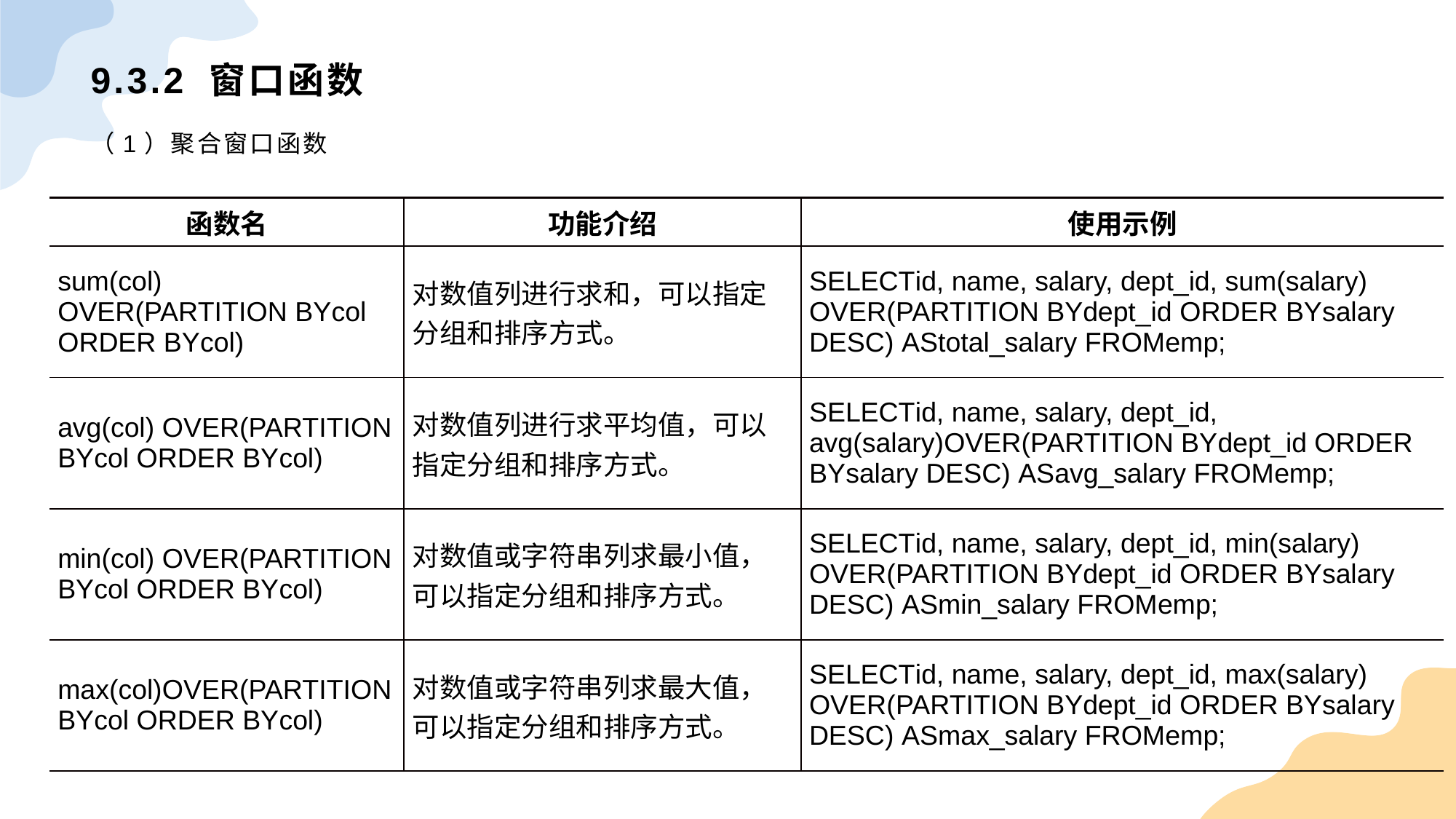

# 9.3.2 窗口函数
（1）聚合窗口函数
| 函数名 | 功能介绍 | 使用示例 |
| --- | --- | --- |
| sum(col) OVER(PARTITION BYcol ORDER BYcol) | 对数值列进行求和，可以指定分组和排序方式。 | SELECTid, name, salary, dept\_id, sum(salary) OVER(PARTITION BYdept\_id ORDER BYsalary DESC) AStotal\_salary FROMemp; |
| avg(col) OVER(PARTITION BYcol ORDER BYcol) | 对数值列进行求平均值，可以指定分组和排序方式。 | SELECTid, name, salary, dept\_id, avg(salary)OVER(PARTITION BYdept\_id ORDER BYsalary DESC) ASavg\_salary FROMemp; |
| min(col) OVER(PARTITION BYcol ORDER BYcol) | 对数值或字符串列求最小值，可以指定分组和排序方式。 | SELECTid, name, salary, dept\_id, min(salary) OVER(PARTITION BYdept\_id ORDER BYsalary DESC) ASmin\_salary FROMemp; |
| max(col)OVER(PARTITION BYcol ORDER BYcol) | 对数值或字符串列求最大值，可以指定分组和排序方式。 | SELECTid, name, salary, dept\_id, max(salary) OVER(PARTITION BYdept\_id ORDER BYsalary DESC) ASmax\_salary FROMemp; |